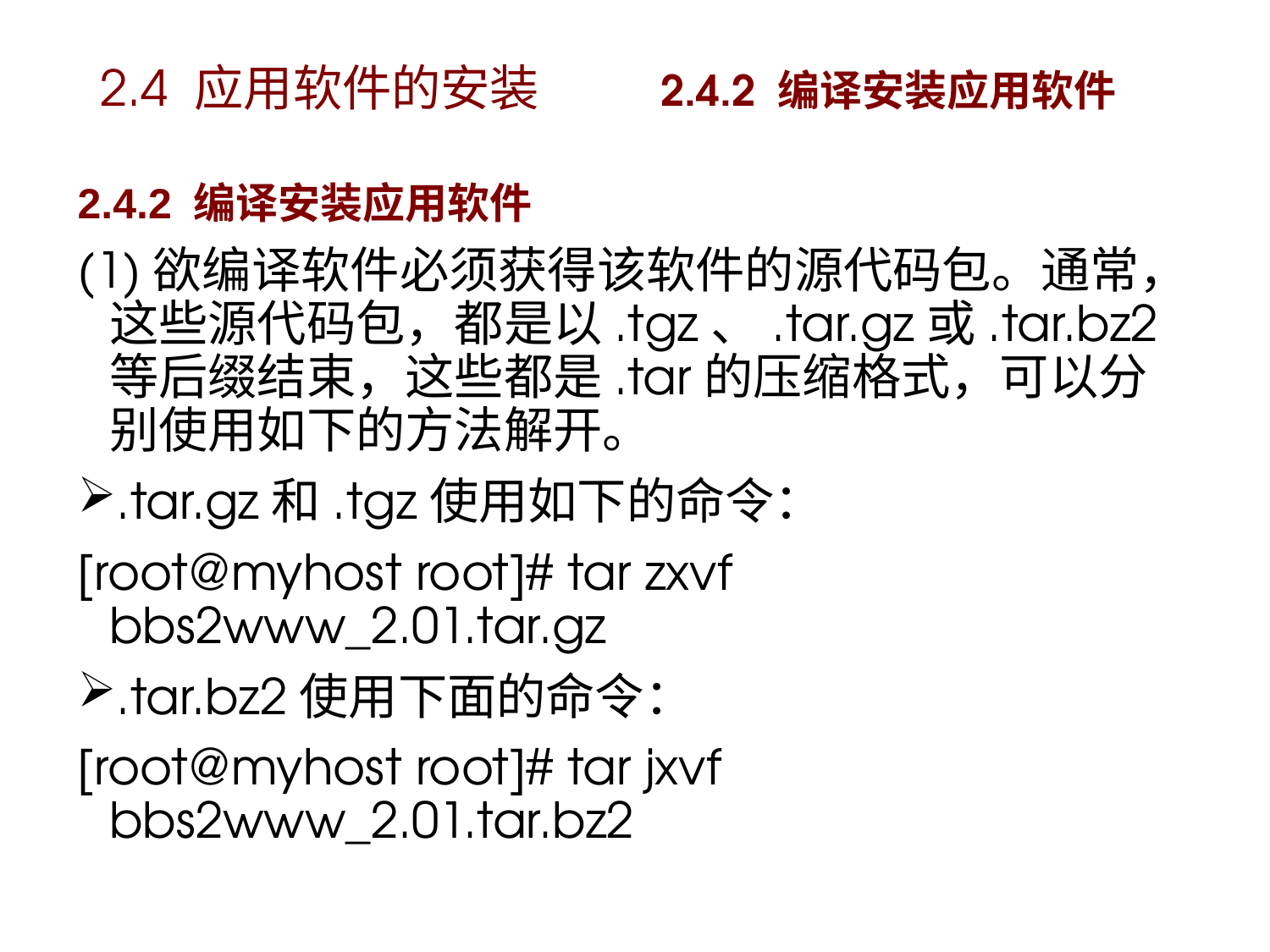

# 2.4 应用软件的安装	    2.4.2 编译安装应用软件
2.4.2 编译安装应用软件
(1)欲编译软件必须获得该软件的源代码包。通常，这些源代码包，都是以.tgz、.tar.gz或.tar.bz2等后缀结束，这些都是.tar的压缩格式，可以分别使用如下的方法解开。
.tar.gz和.tgz使用如下的命令：
[root@myhost root]# tar zxvf bbs2www_2.01.tar.gz
.tar.bz2使用下面的命令：
[root@myhost root]# tar jxvf bbs2www_2.01.tar.bz2